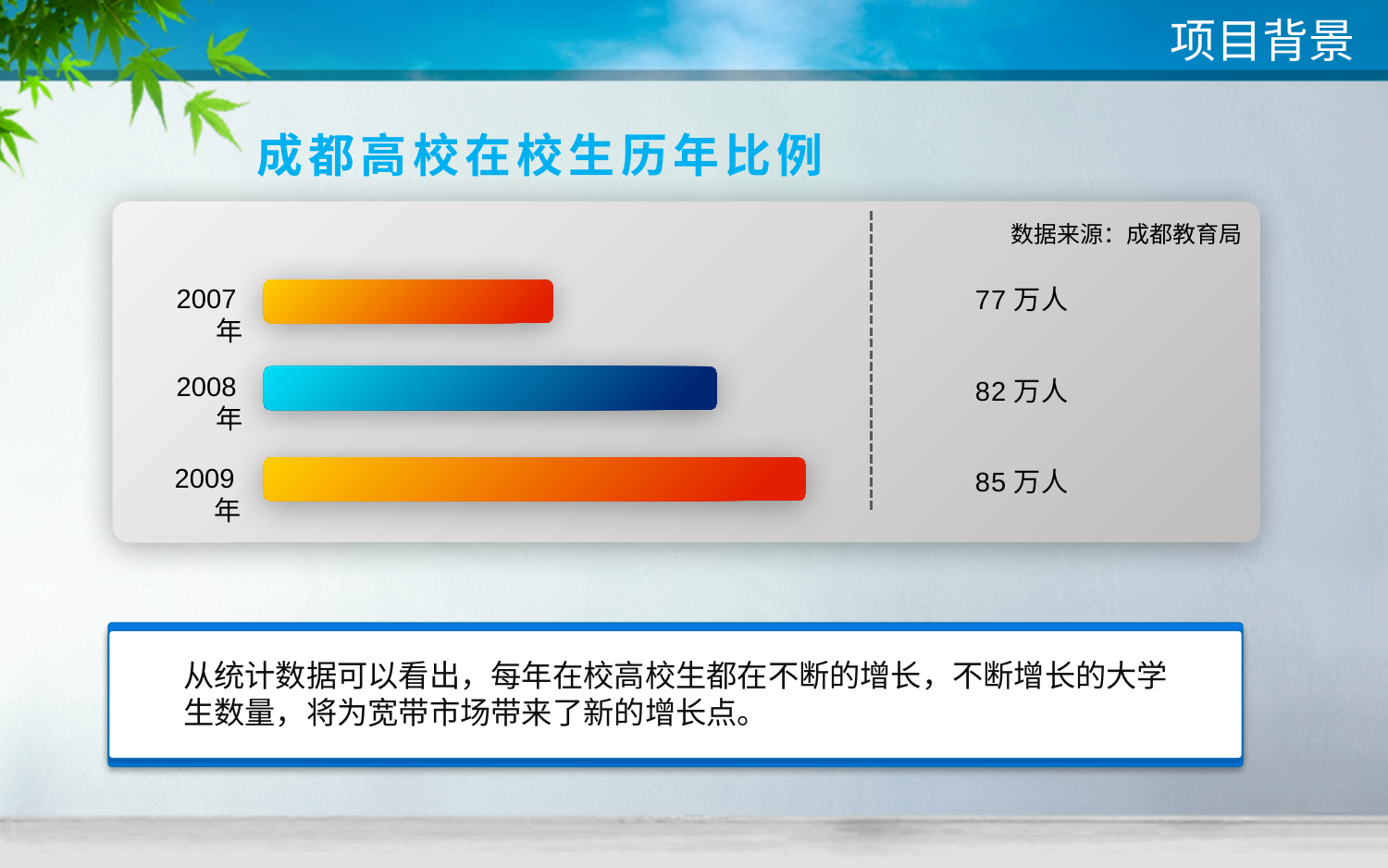

项目背景
成都高校在校生历年比例

数据来源：成都教育局
2007年
77万人

2008年

82万人
2009年

85万人

从统计数据可以看出，每年在校高校生都在不断的增长，不断增长的大学生数量，将为宽带市场带来了新的增长点。